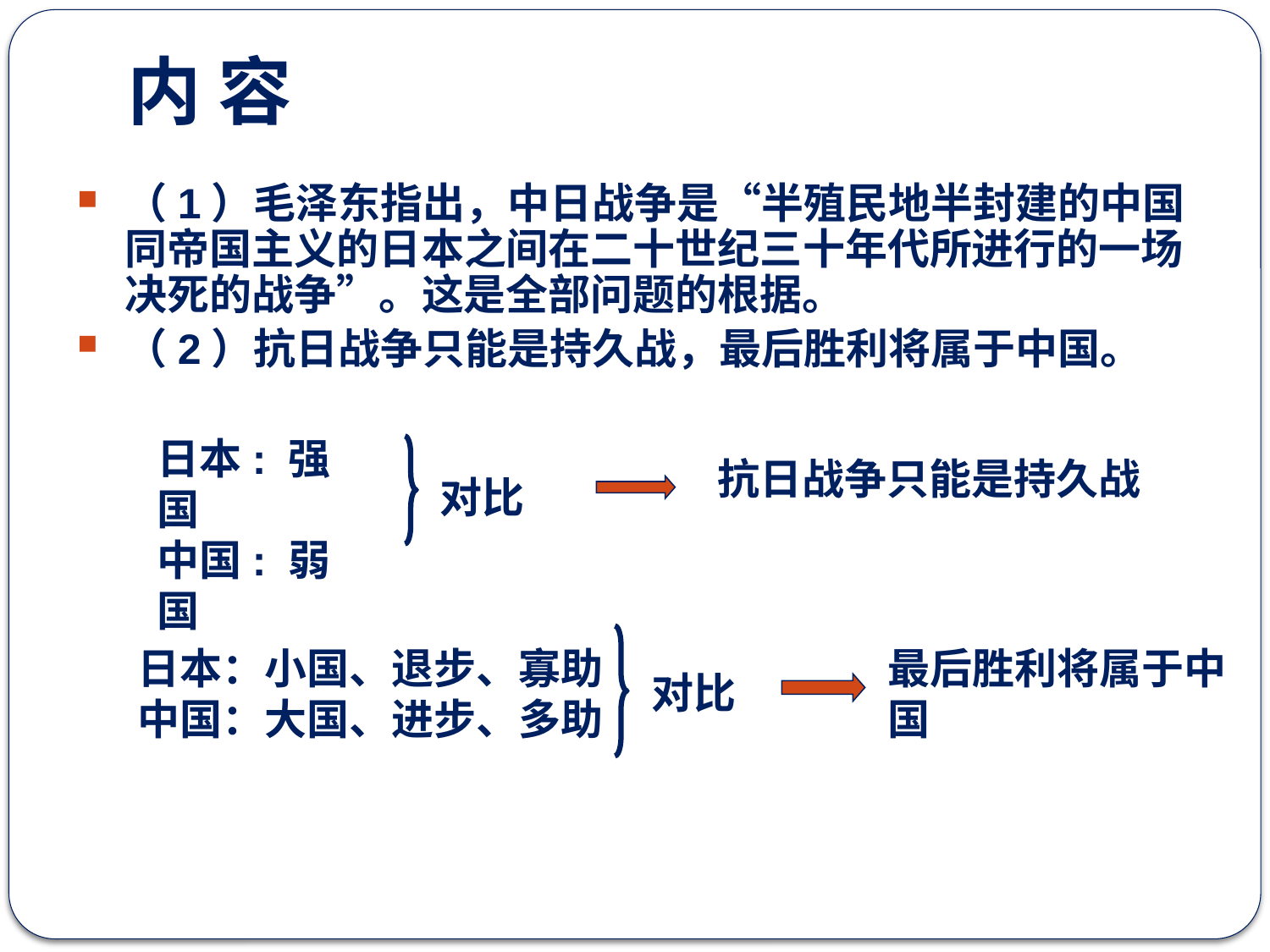

内 容

（1）毛泽东指出，中日战争是“半殖民地半封建的中国同帝国主义的日本之间在二十世纪三十年代所进行的一场决死的战争”。这是全部问题的根据。
（2）抗日战争只能是持久战，最后胜利将属于中国。
日本: 强国
中国: 弱国

对比

抗日战争只能是持久战

对比

日本：小国、退步、寡助
中国：大国、进步、多助
最后胜利将属于中国